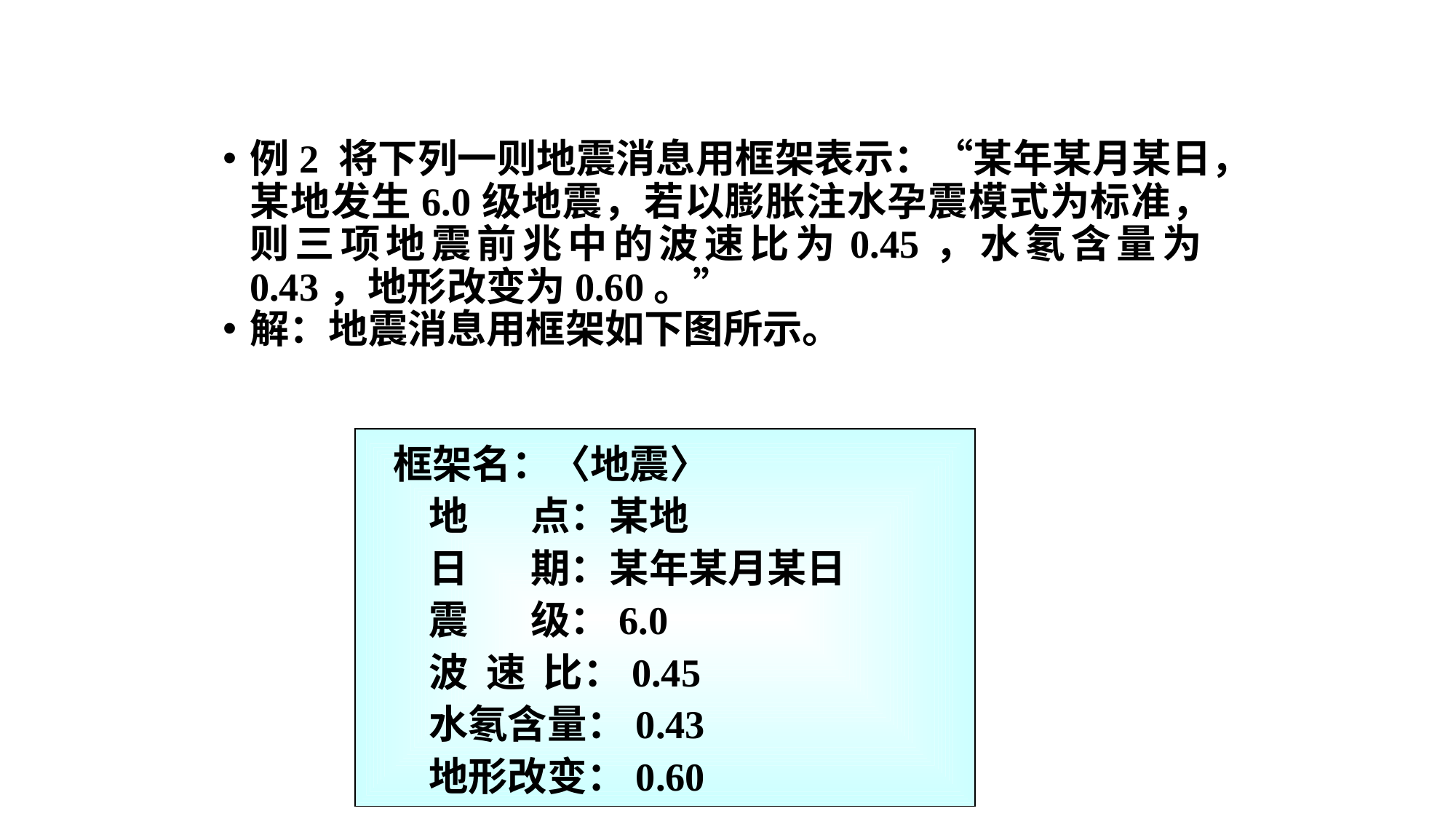

# 框架表示法
例2 将下列一则地震消息用框架表示：“某年某月某日，某地发生6.0级地震，若以膨胀注水孕震模式为标准，则三项地震前兆中的波速比为0.45，水氡含量为0.43，地形改变为0.60。”
解：地震消息用框架如下图所示。
  框架名：〈地震〉
      地       点：某地
      日       期：某年某月某日
      震       级：6.0
      波  速  比：0.45
      水氡含量：0.43
      地形改变：0.60